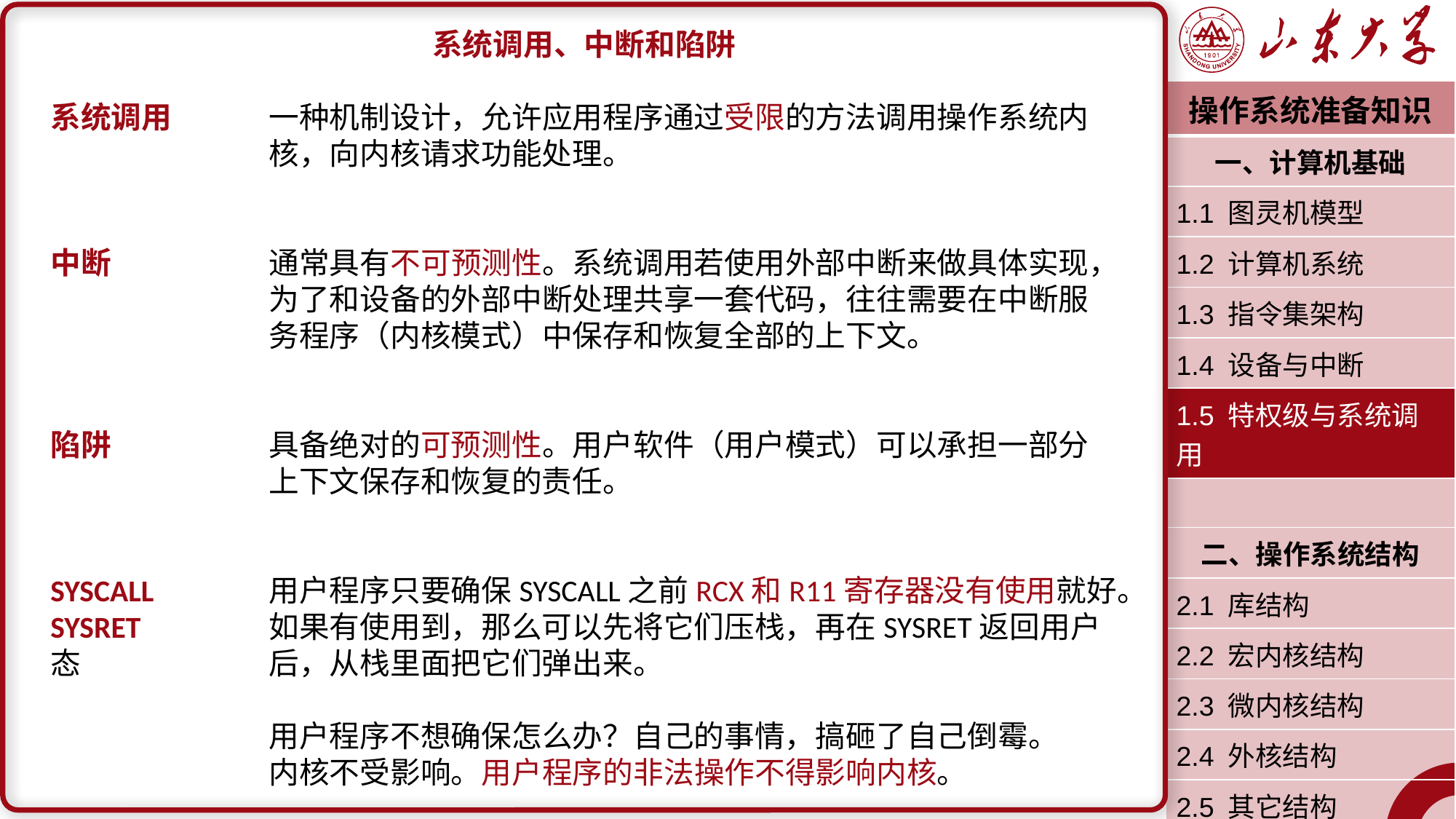

系统调用、中断和陷阱

系统调用	一种机制设计，允许应用程序通过受限的方法调用操作系统内		核，向内核请求功能处理。

中断		通常具有不可预测性。系统调用若使用外部中断来做具体实现，		为了和设备的外部中断处理共享一套代码，往往需要在中断服		务程序（内核模式）中保存和恢复全部的上下文。

陷阱		具备绝对的可预测性。用户软件（用户模式）可以承担一部分		上下文保存和恢复的责任。

SYSCALL		用户程序只要确保SYSCALL之前RCX和R11寄存器没有使用就好。
SYSRET		如果有使用到，那么可以先将它们压栈，再在SYSRET返回用户态		后，从栈里面把它们弹出来。

		用户程序不想确保怎么办？自己的事情，搞砸了自己倒霉。		内核不受影响。用户程序的非法操作不得影响内核。
| 操作系统准备知识 |
| --- |
| 一、计算机基础 |
| 1.1 图灵机模型 |
| 1.2 计算机系统 |
| 1.3 指令集架构 |
| 1.4 设备与中断 |
| 1.5 特权级与系统调用 |
|  |
| 二、操作系统结构 |
| 2.1 库结构 |
| 2.2 宏内核结构 |
| 2.3 微内核结构 |
| 2.4 外核结构 |
| 2.5 其它结构 |
| 潘润宇 2023.02 |